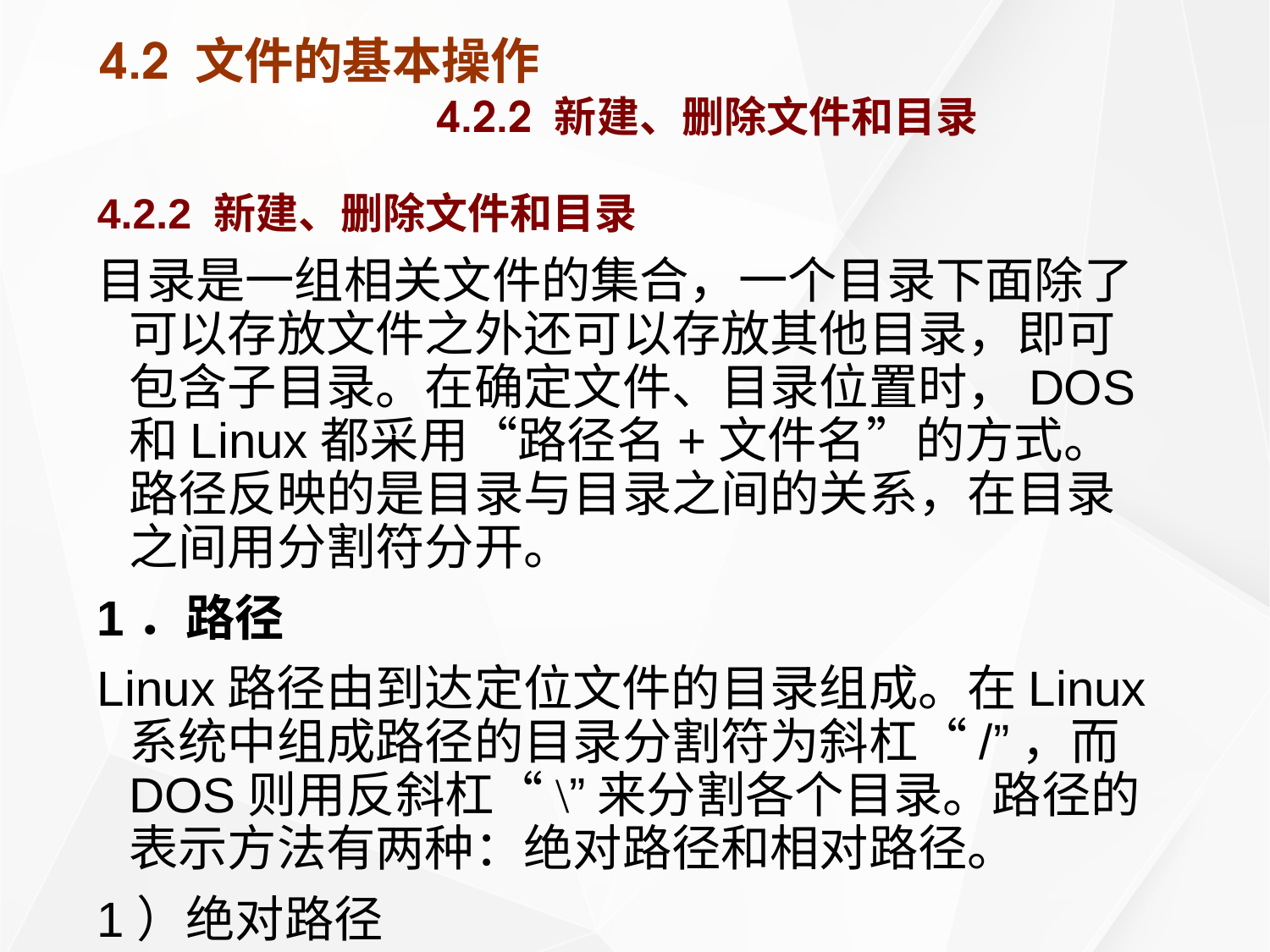

# 4.2 文件的基本操作 4.2.2 新建、删除文件和目录
4.2.2 新建、删除文件和目录
目录是一组相关文件的集合，一个目录下面除了可以存放文件之外还可以存放其他目录，即可包含子目录。在确定文件、目录位置时，DOS和Linux都采用“路径名+文件名”的方式。路径反映的是目录与目录之间的关系，在目录之间用分割符分开。
1．路径
Linux路径由到达定位文件的目录组成。在Linux系统中组成路径的目录分割符为斜杠“/”，而DOS则用反斜杠“\”来分割各个目录。路径的表示方法有两种：绝对路径和相对路径。
1）绝对路径